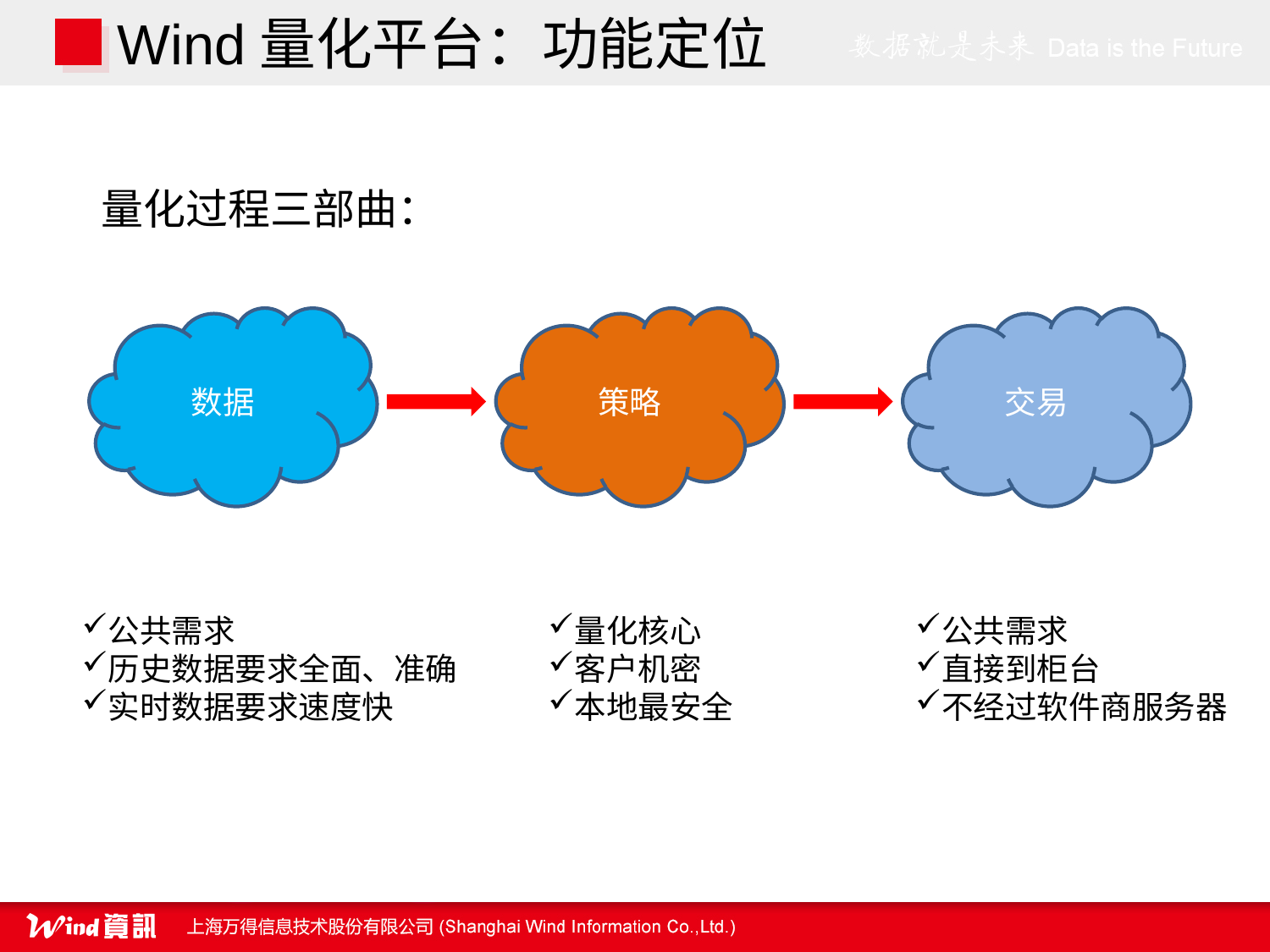

Wind量化平台：功能定位

量化过程三部曲：
数据
策略
交易

公共需求
历史数据要求全面、准确
实时数据要求速度快
量化核心
客户机密
本地最安全
公共需求
直接到柜台
不经过软件商服务器